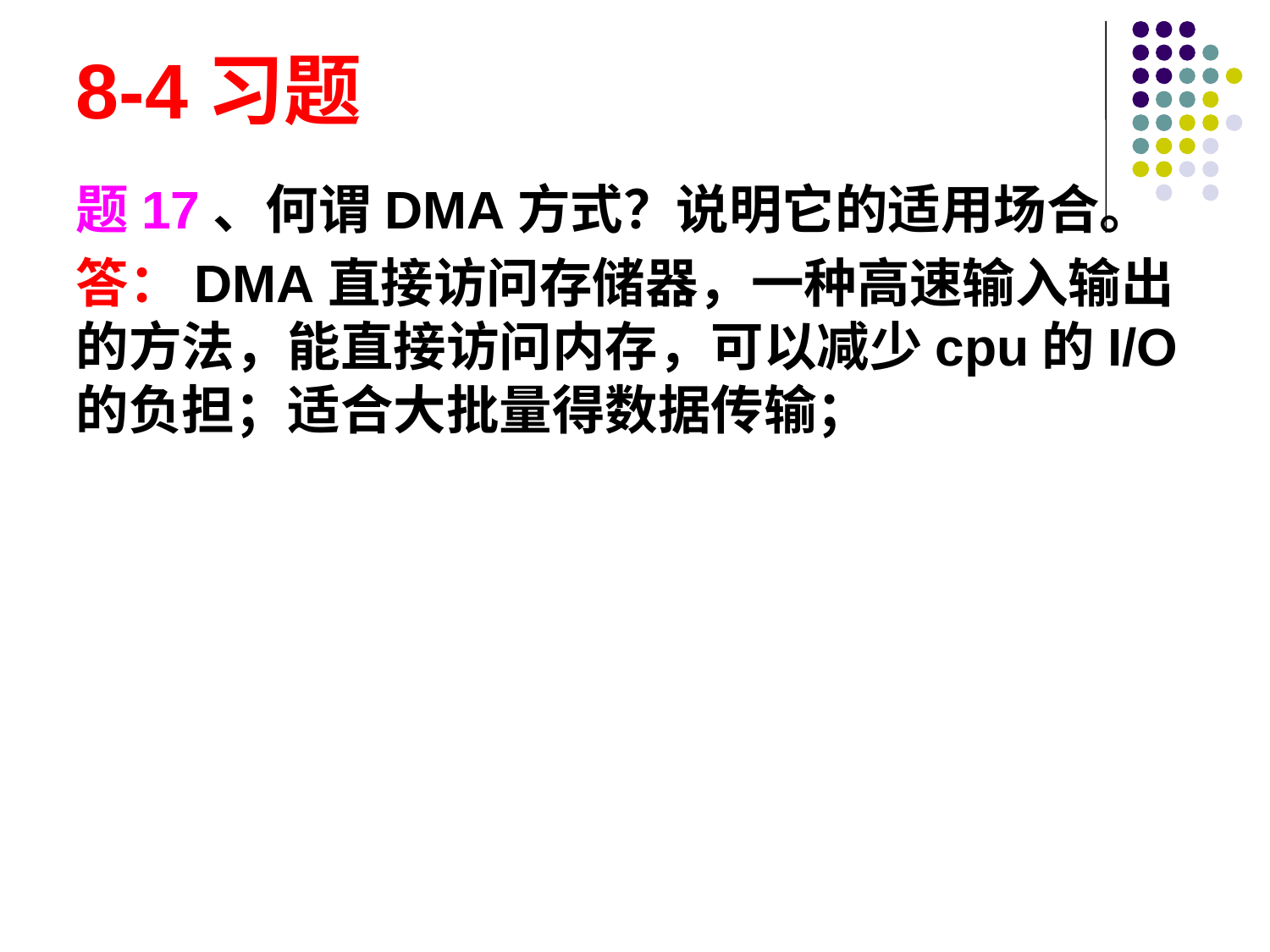

# 8-4习题
题17、何谓DMA方式？说明它的适用场合。
答：DMA直接访问存储器，一种高速输入输出的方法，能直接访问内存，可以减少cpu的I/O的负担；适合大批量得数据传输；